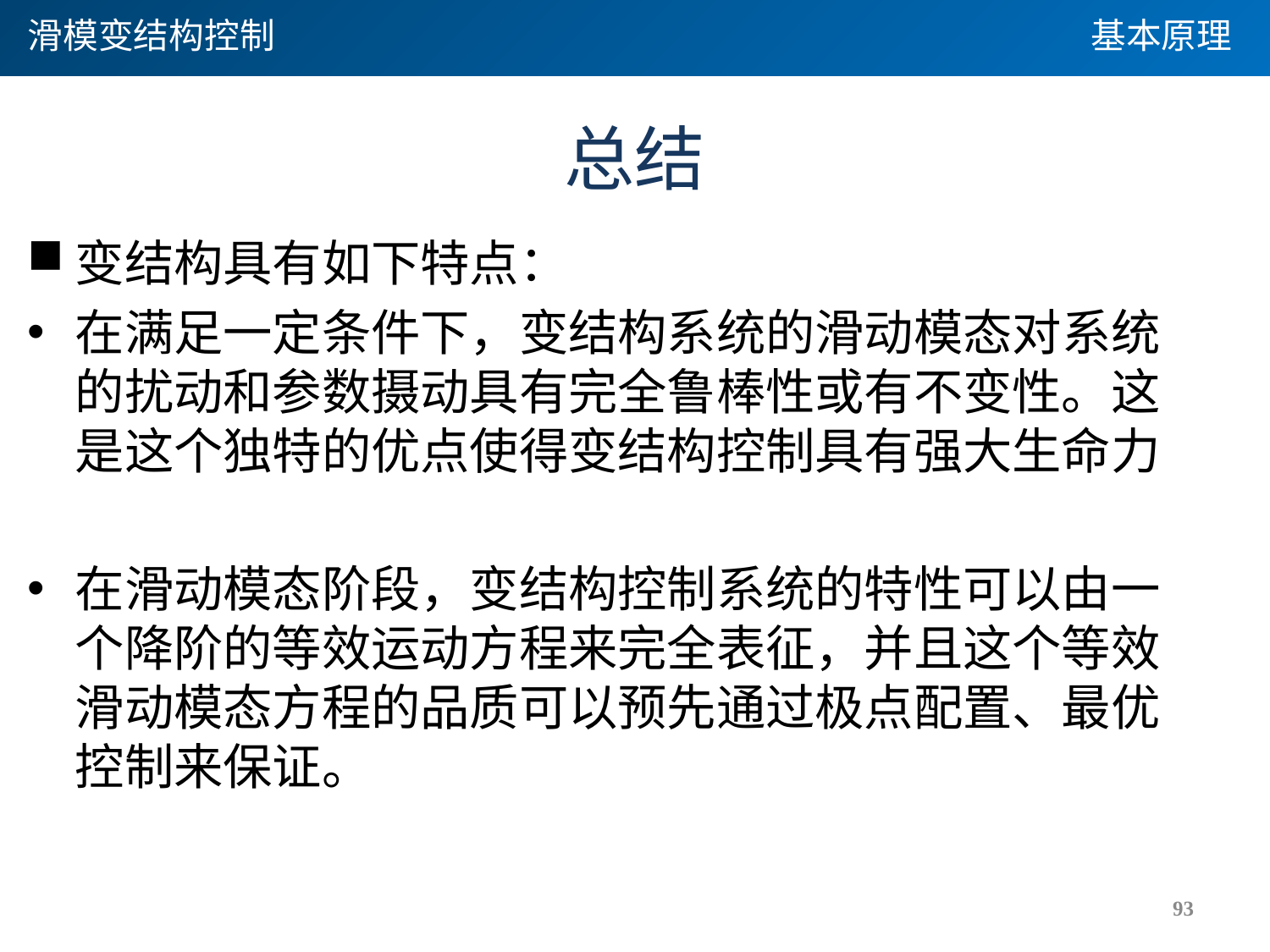

滑模变结构控制
基本原理
# 总结
变结构具有如下特点：
在满足一定条件下，变结构系统的滑动模态对系统的扰动和参数摄动具有完全鲁棒性或有不变性。这是这个独特的优点使得变结构控制具有强大生命力

在滑动模态阶段，变结构控制系统的特性可以由一个降阶的等效运动方程来完全表征，并且这个等效滑动模态方程的品质可以预先通过极点配置、最优控制来保证。
93